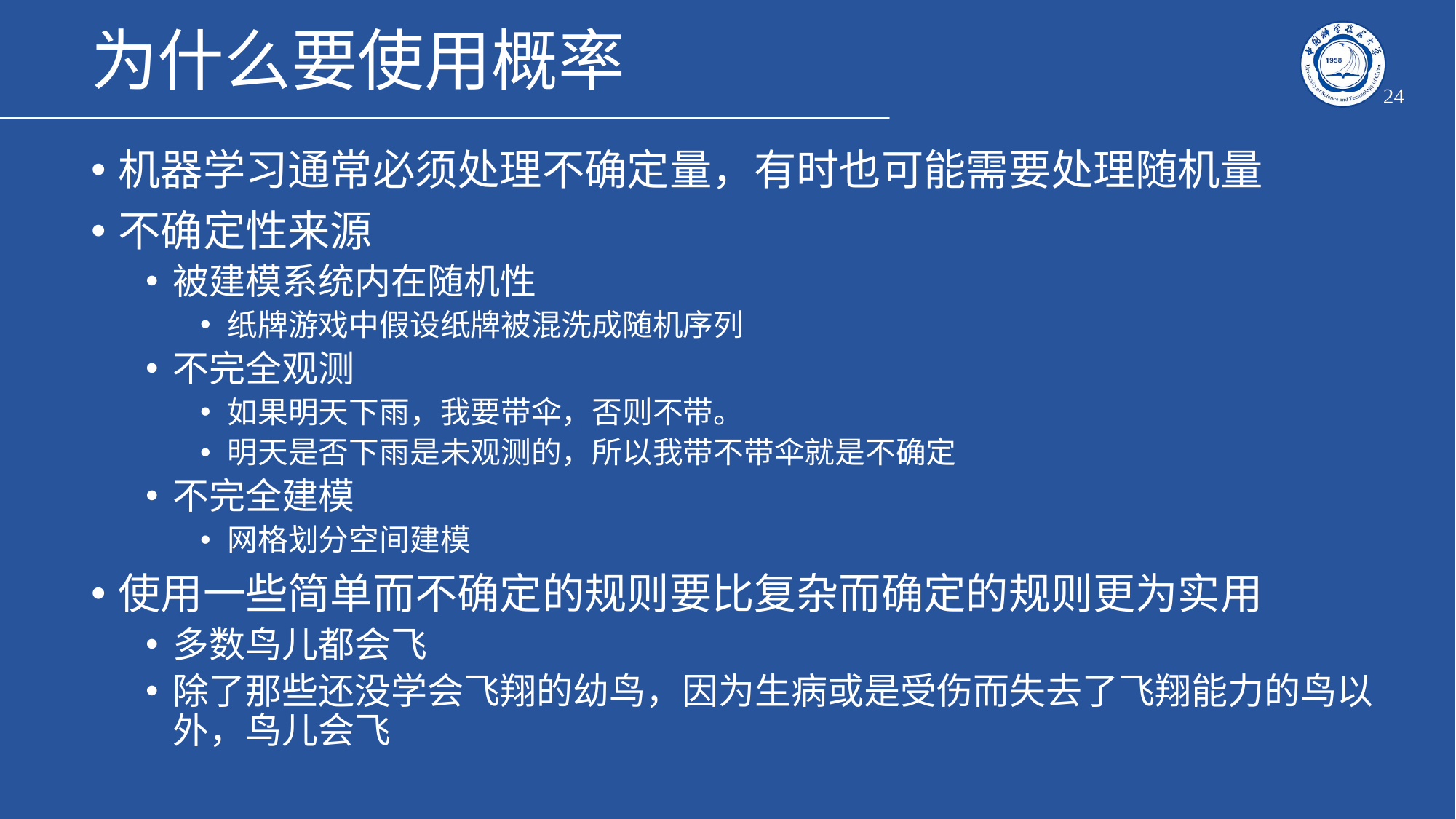

# 为什么要使用概率
24
机器学习通常必须处理不确定量，有时也可能需要处理随机量
不确定性来源
被建模系统内在随机性
纸牌游戏中假设纸牌被混洗成随机序列
不完全观测
如果明天下雨，我要带伞，否则不带。
明天是否下雨是未观测的，所以我带不带伞就是不确定
不完全建模
网格划分空间建模
使用一些简单而不确定的规则要比复杂而确定的规则更为实用
多数鸟儿都会飞
除了那些还没学会飞翔的幼鸟，因为生病或是受伤而失去了飞翔能力的鸟以外，鸟儿会飞